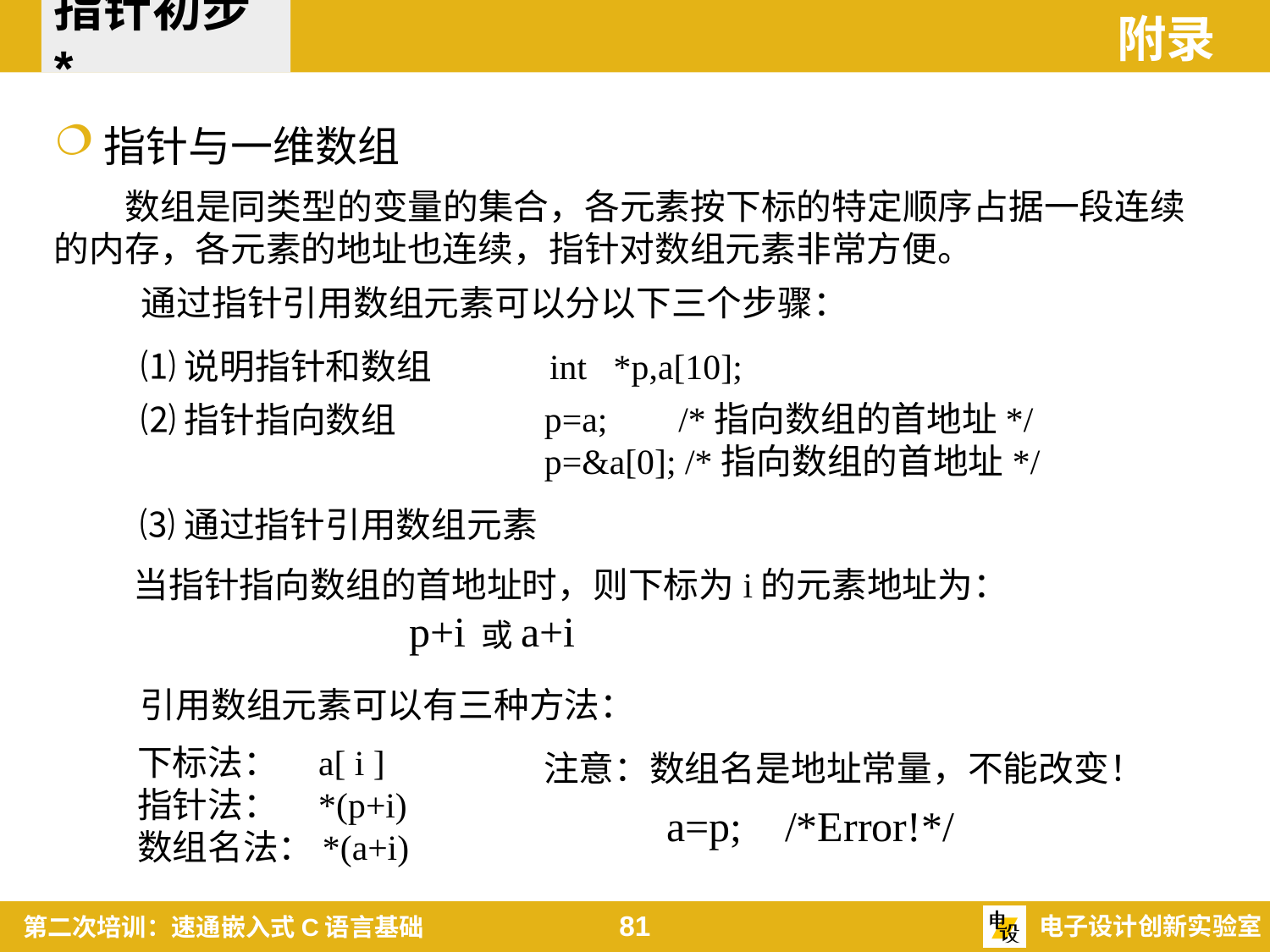

指针初步*
附录
指针与一维数组
        数组是同类型的变量的集合，各元素按下标的特定顺序占据一段连续的内存，各元素的地址也连续，指针对数组元素非常方便。
通过指针引用数组元素可以分以下三个步骤：
⑴说明指针和数组
int   *p,a[10];
⑵指针指向数组
p=a;        /*指向数组的首地址*/
p=&a[0]; /*指向数组的首地址*/
⑶通过指针引用数组元素
当指针指向数组的首地址时，则下标为i的元素地址为：
                               p+i 或a+i
引用数组元素可以有三种方法：
下标法：    a[ i ]
指针法：    *(p+i)
数组名法：*(a+i)
注意：数组名是地址常量，不能改变！
a=p;    /*Error!*/
81